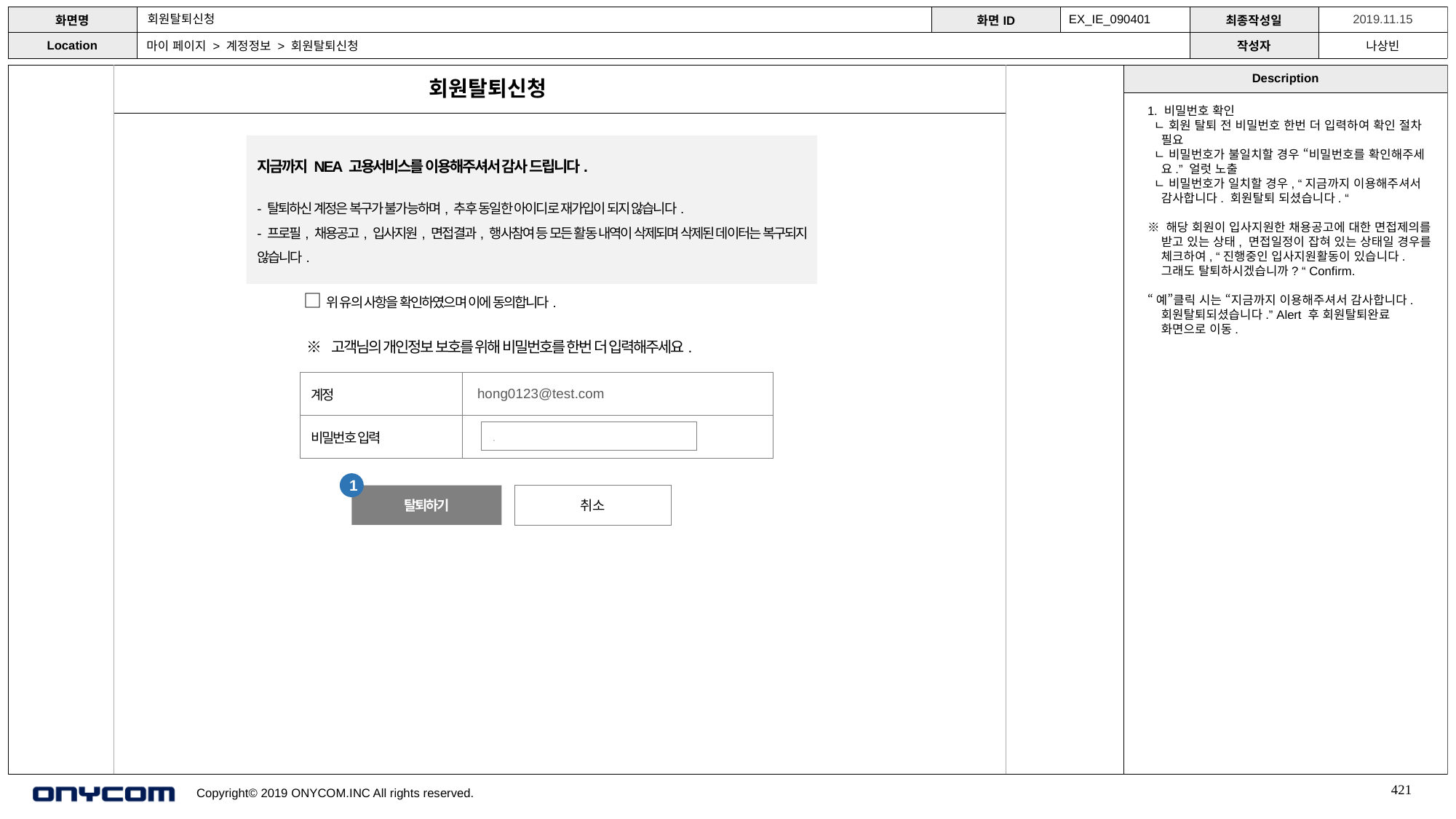

회원탈퇴신청
EX_IE_090401
마이 페이지 > 계정정보 > 회원탈퇴신청
회원탈퇴신청
1. 비밀번호 확인
 ㄴ 회원 탈퇴 전 비밀번호 한번 더 입력하여 확인 절차 필요
 ㄴ 비밀번호가 불일치할 경우 “비밀번호를 확인해주세요.” 얼럿 노출
 ㄴ 비밀번호가 일치할 경우, “지금까지 이용해주셔서 감사합니다. 회원탈퇴 되셨습니다. “

※ 해당 회원이 입사지원한 채용공고에 대한 면접제의를 받고 있는 상태, 면접일정이 잡혀 있는 상태일 경우를 체크하여, “진행중인 입사지원활동이 있습니다. 그래도 탈퇴하시겠습니까? “ Confirm.

“예”클릭 시는 “지금까지 이용해주셔서 감사합니다. 회원탈퇴되셨습니다.” Alert 후 회원탈퇴완료 화면으로 이동.

지금까지 NEA 고용서비스를 이용해주셔서 감사 드립니다.

- 탈퇴하신 계정은 복구가 불가능하며, 추후 동일한 아이디로 재가입이 되지 않습니다.
- 프로필, 채용공고, 입사지원, 면접결과, 행사참여 등 모든 활동 내역이 삭제되며 삭제된 데이터는 복구되지 않습니다.
□위 유의 사항을 확인하였으며 이에 동의합니다.
※   고객님의 개인정보 보호를 위해 비밀번호를 한번 더 입력해주세요.
| 계정 | hong0123@test.com |
| --- | --- |
| 비밀번호 입력 |  |
.
1
탈퇴하기
취소
421